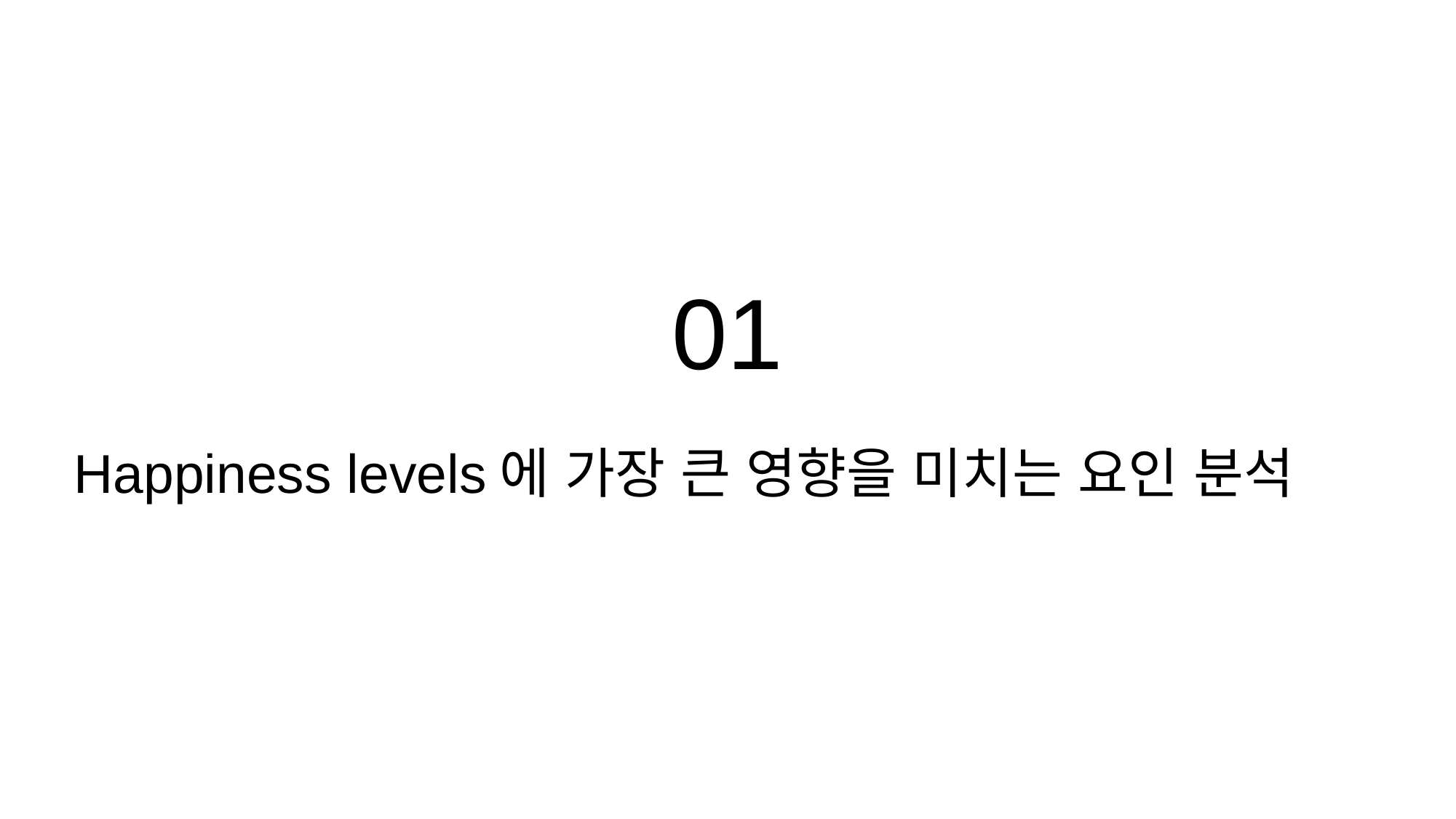

01
# Happiness levels에 가장 큰 영향을 미치는 요인 분석